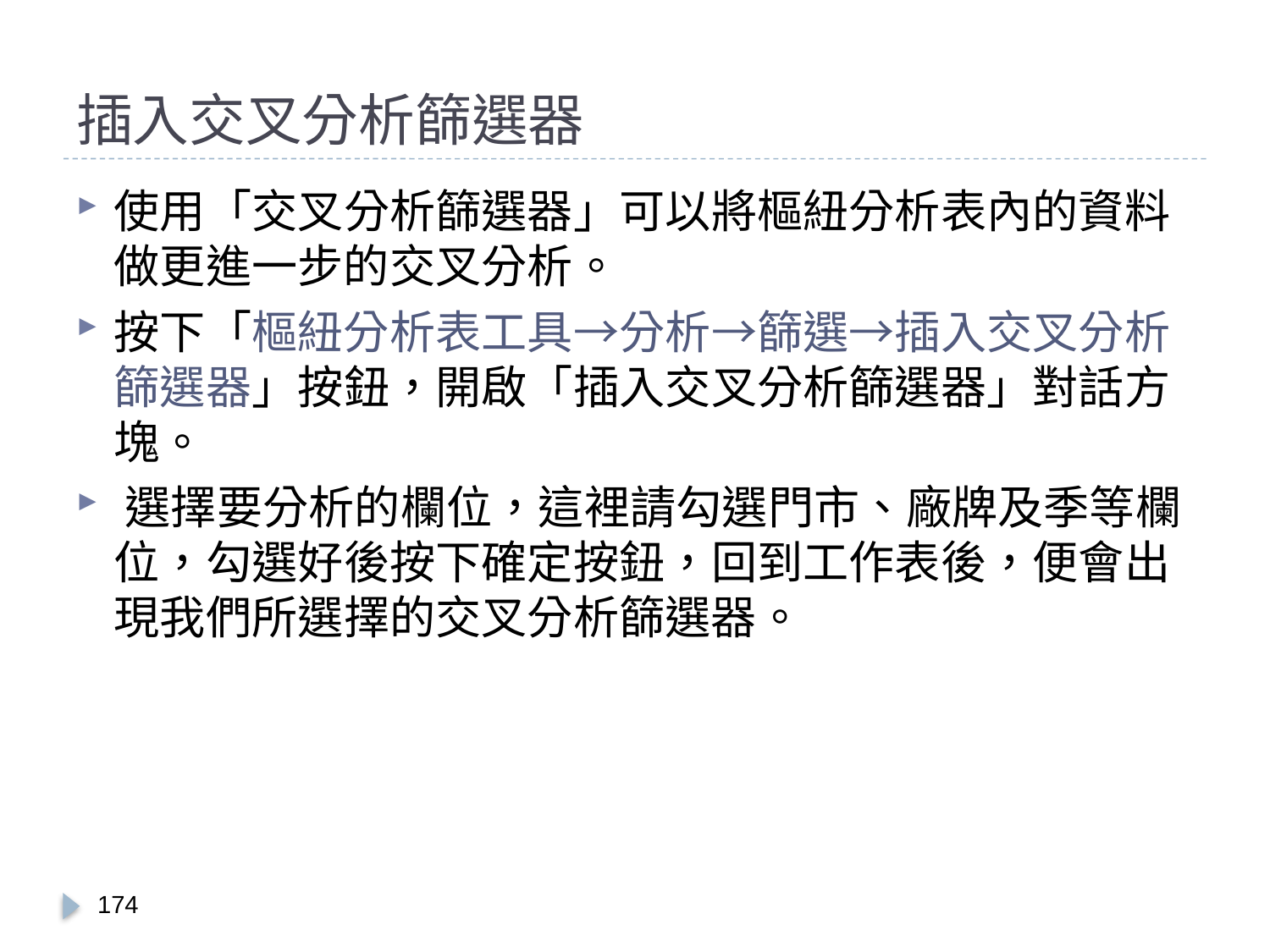

# 插入交叉分析篩選器
使用「交叉分析篩選器」可以將樞紐分析表內的資料做更進一步的交叉分析。
按下「樞紐分析表工具→分析→篩選→插入交叉分析篩選器」按鈕，開啟「插入交叉分析篩選器」對話方塊。
選擇要分析的欄位，這裡請勾選門市、廠牌及季等欄位，勾選好後按下確定按鈕，回到工作表後，便會出現我們所選擇的交叉分析篩選器。
174